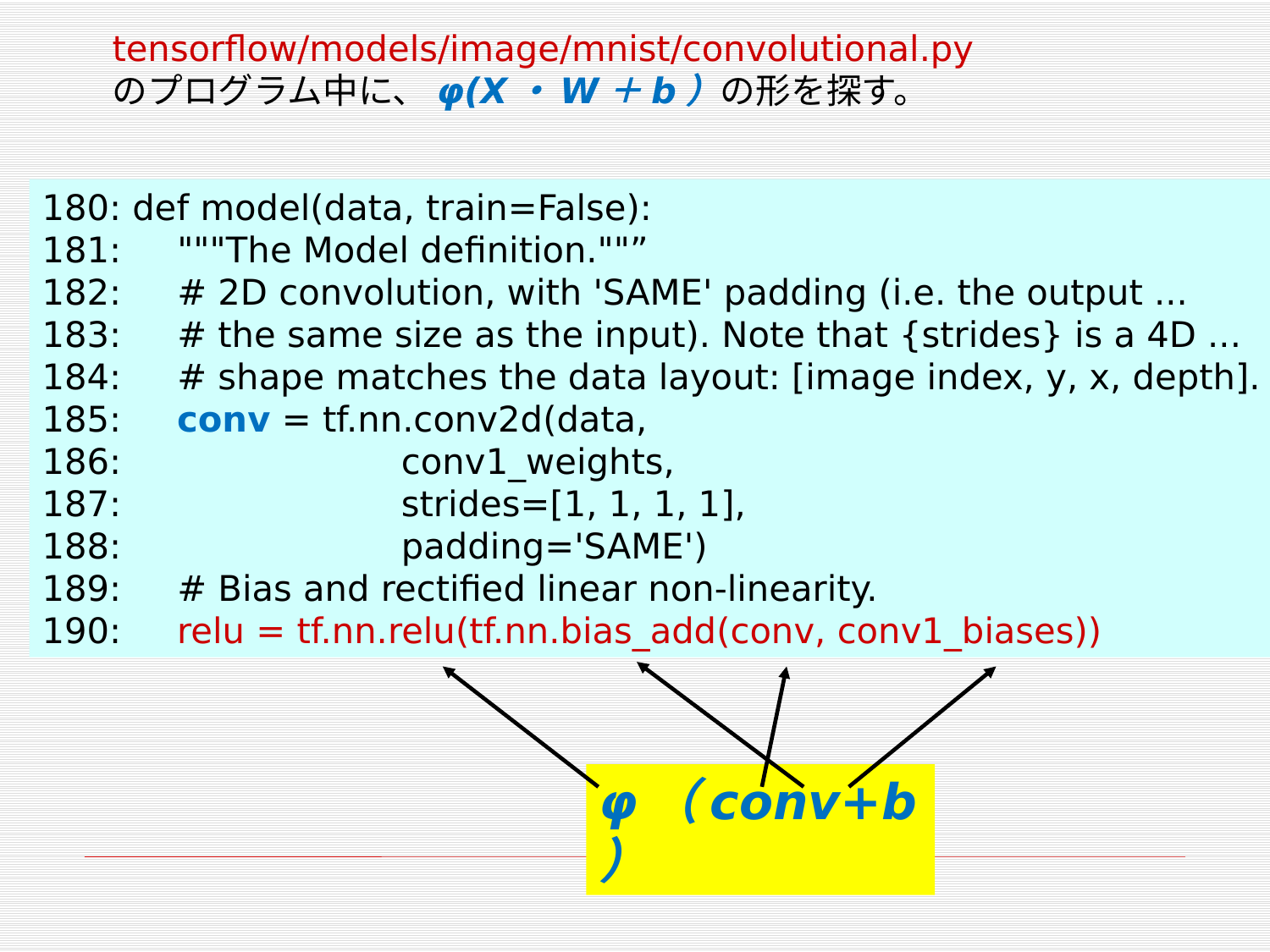

tensorflow/models/image/mnist/convolutional.py
のプログラム中に、φ(X・W＋b）の形を探す。
180: def model(data, train=False):
181:     """The Model definition.""”
182:     # 2D convolution, with 'SAME' padding (i.e. the output ...
183:     # the same size as the input). Note that {strides} is a 4D ...
184:     # shape matches the data layout: [image index, y, x, depth].
185:     conv = tf.nn.conv2d(data,
186:                         conv1_weights,
187:                         strides=[1, 1, 1, 1],
188:                         padding='SAME')
189:     # Bias and rectified linear non-linearity.
190:     relu = tf.nn.relu(tf.nn.bias_add(conv, conv1_biases))
φ（conv+b）